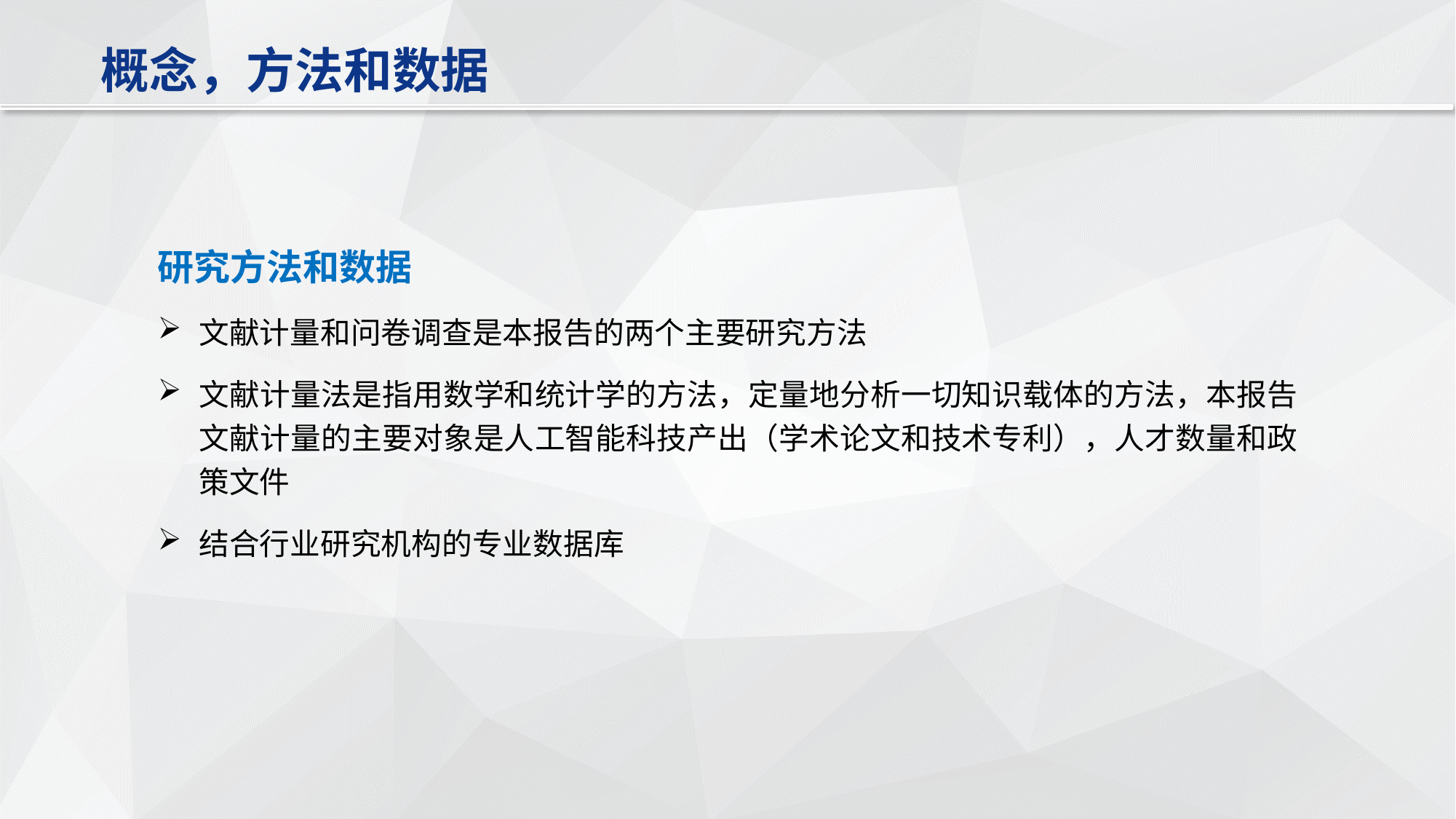

概念，方法和数据

研究方法和数据
文献计量和问卷调查是本报告的两个主要研究方法
文献计量法是指用数学和统计学的方法，定量地分析一切知识载体的方法，本报告文献计量的主要对象是人工智能科技产出（学术论文和技术专利），人才数量和政策文件
结合行业研究机构的专业数据库
4